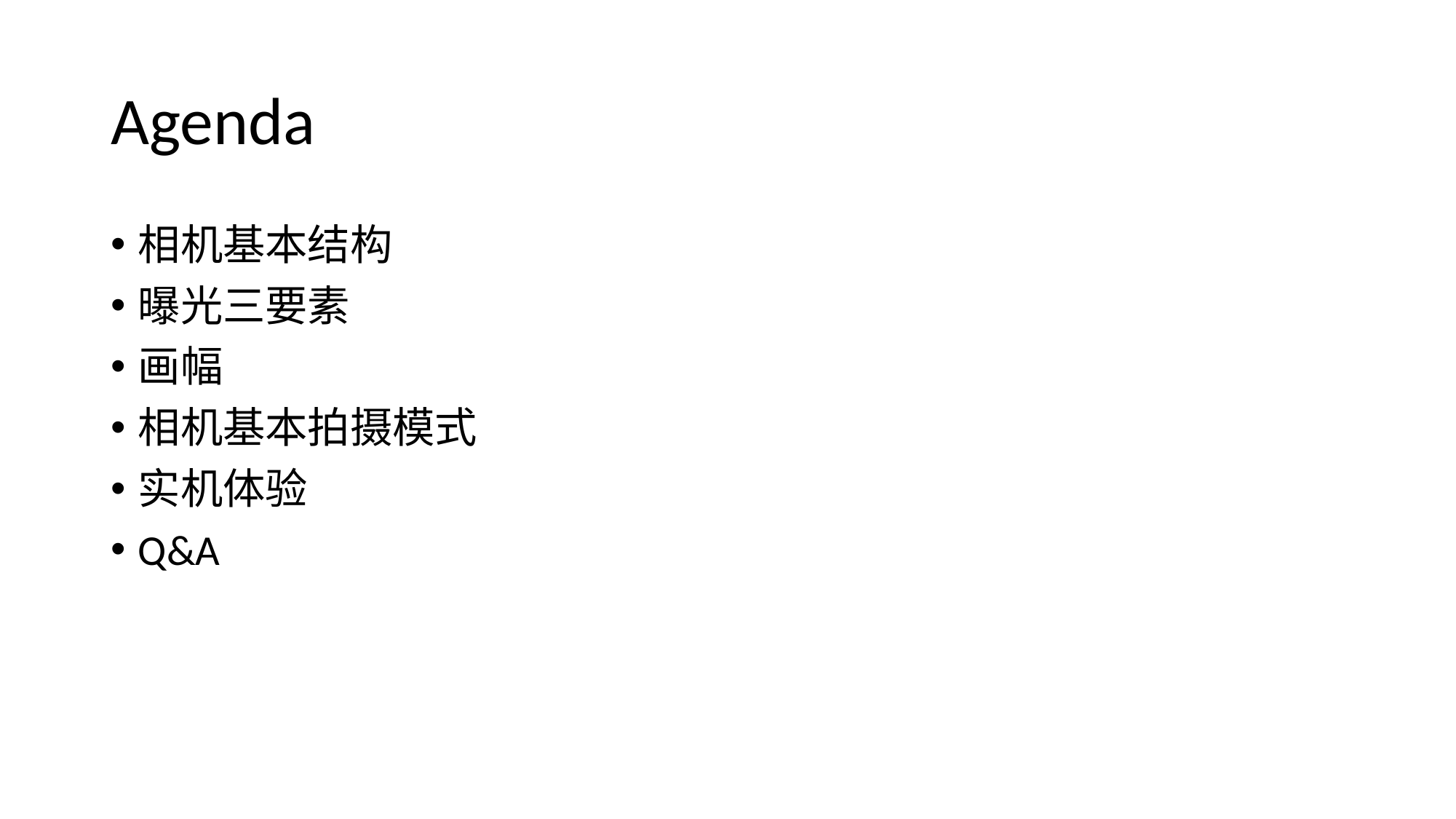

# Agenda
相机基本结构
曝光三要素
画幅
相机基本拍摄模式
实机体验
Q&A